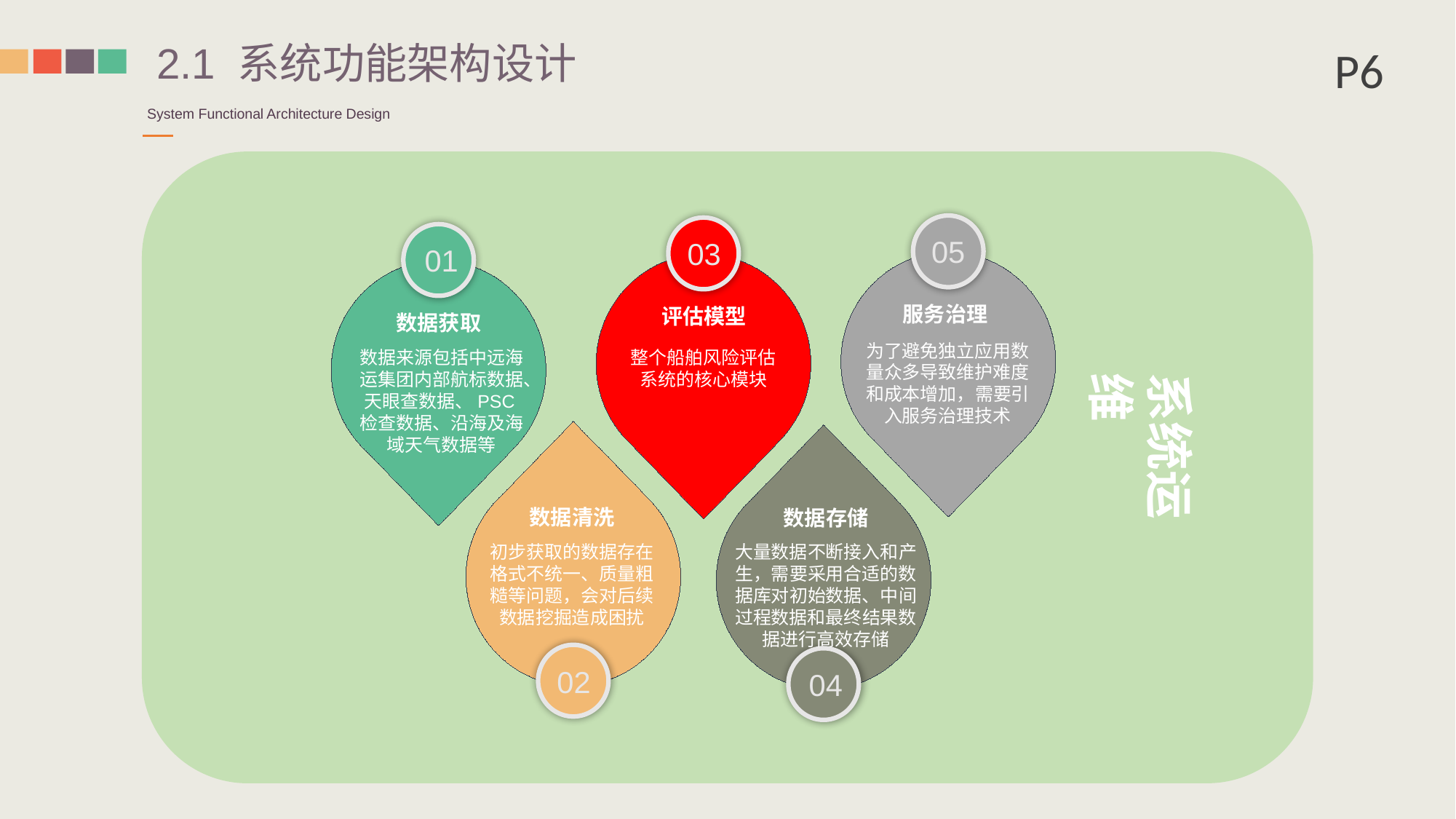

P6
2.1 系统功能架构设计
System Functional Architecture Design

05

服务治理
为了避免独立应用数量众多导致维护难度和成本增加，需要引入服务治理技术

03

评估模型
整个船舶风险评估系统的核心模块

01

数据获取
数据来源包括中远海运集团内部航标数据、天眼查数据、PSC检查数据、沿海及海域天气数据等

系统运维

数据清洗
初步获取的数据存在格式不统一、质量粗糙等问题，会对后续数据挖掘造成困扰

02

数据存储
大量数据不断接入和产生，需要采用合适的数据库对初始数据、中间过程数据和最终结果数据进行高效存储

04